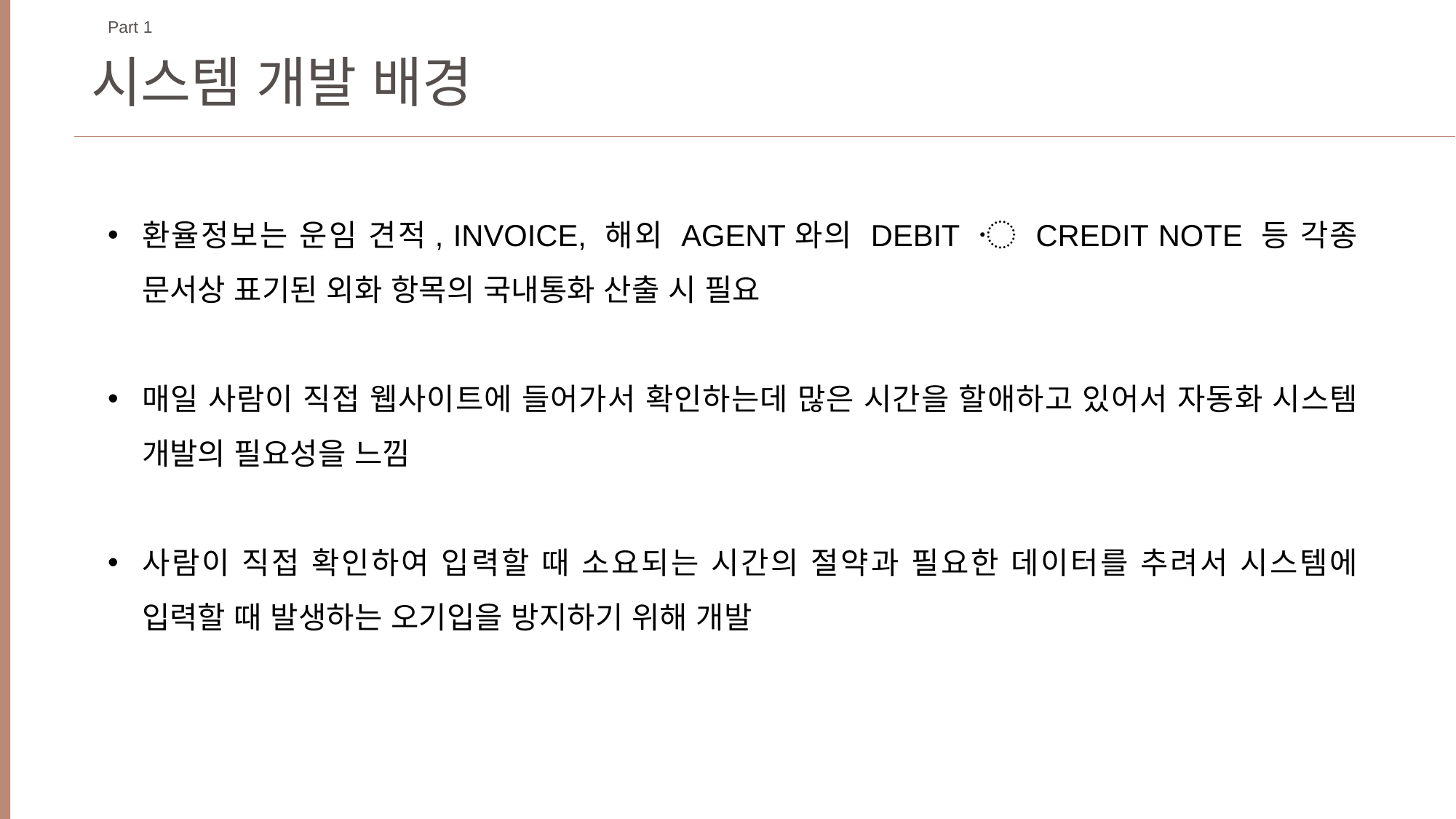

Part 1
시스템 개발 배경
환율정보는 운임 견적, INVOICE, 해외 AGENT와의 DEBIT 〮 CREDIT NOTE 등 각종 문서상 표기된 외화 항목의 국내통화 산출 시 필요

매일 사람이 직접 웹사이트에 들어가서 확인하는데 많은 시간을 할애하고 있어서 자동화 시스템 개발의 필요성을 느낌

사람이 직접 확인하여 입력할 때 소요되는 시간의 절약과 필요한 데이터를 추려서 시스템에 입력할 때 발생하는 오기입을 방지하기 위해 개발